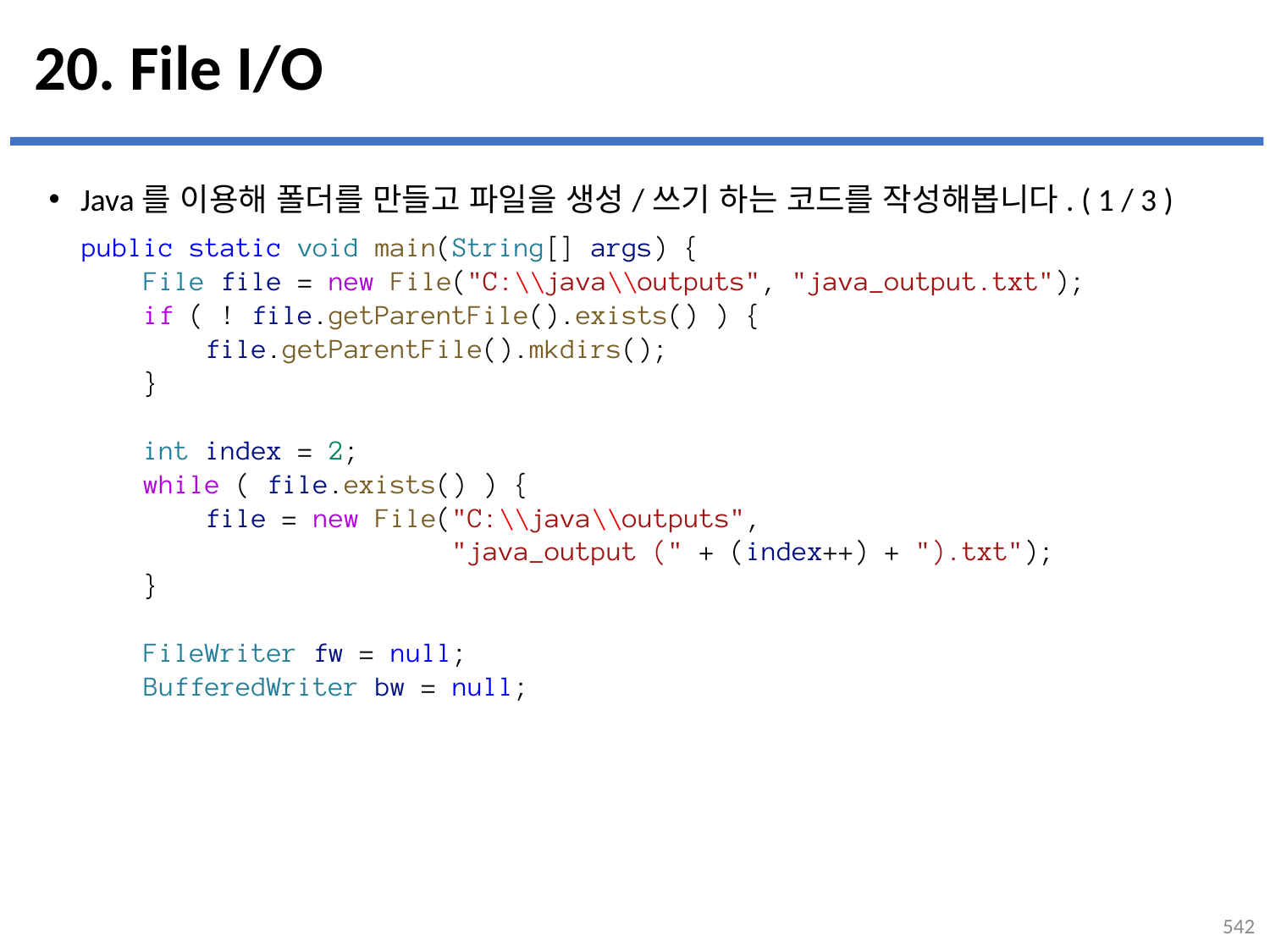

# 20. File I/O
Java를 이용해 폴더를 만들고 파일을 생성/쓰기 하는 코드를 작성해봅니다. ( 1 / 3 )
public static void main(String[] args) {
    File file = new File("C:\\java\\outputs", "java_output.txt");
    if ( ! file.getParentFile().exists() ) {
        file.getParentFile().mkdirs();
    }
    int index = 2;
    while ( file.exists() ) {
        file = new File("C:\\java\\outputs",
                        "java_output (" + (index++) + ").txt");
    }
    FileWriter fw = null;
    BufferedWriter bw = null;
542